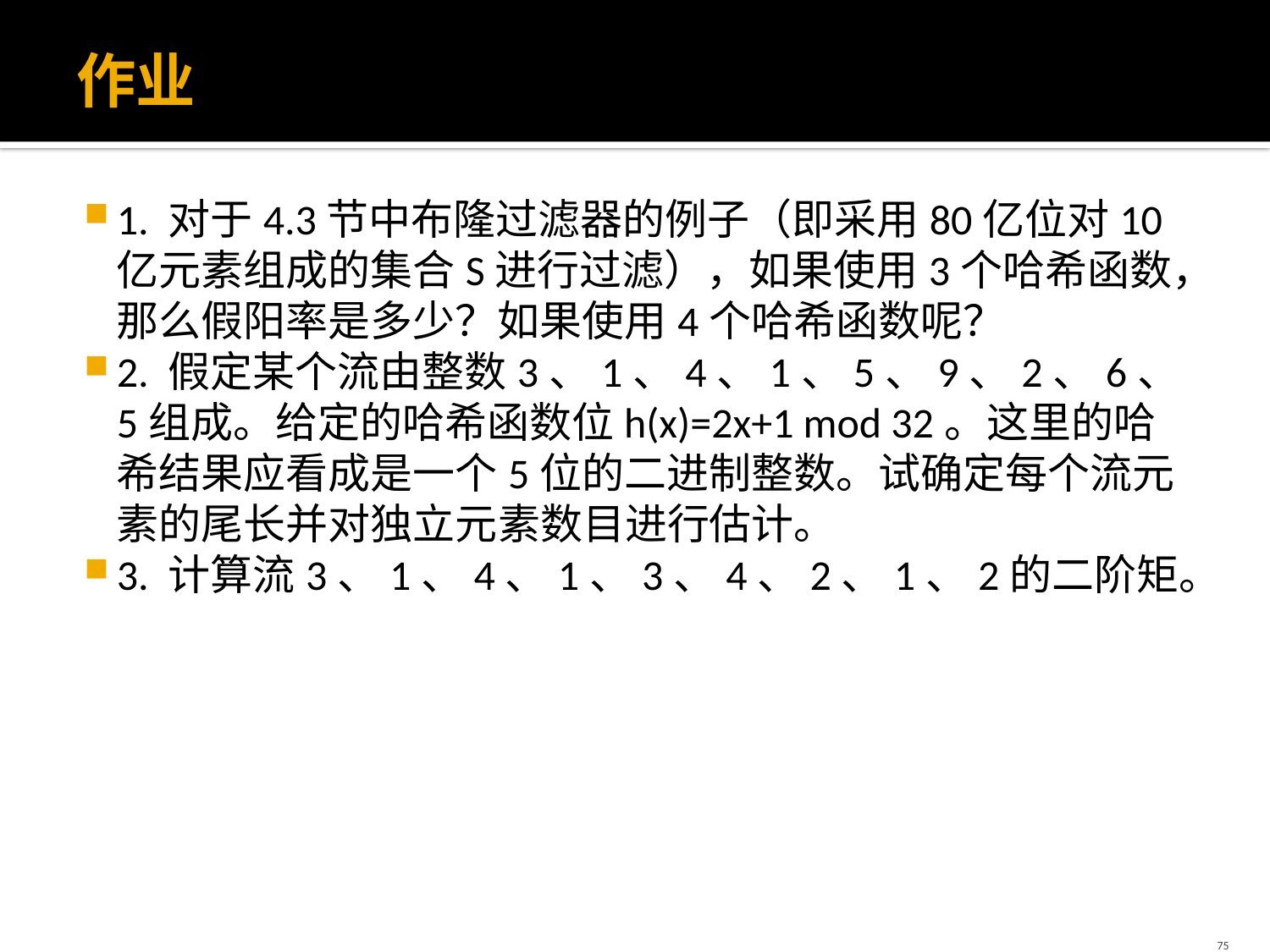

# 作业
1. 对于4.3节中布隆过滤器的例子（即采用80亿位对10亿元素组成的集合S进行过滤），如果使用3个哈希函数，那么假阳率是多少？如果使用4个哈希函数呢？
2. 假定某个流由整数3、1、4、1、5、9、2、6、5组成。给定的哈希函数位h(x)=2x+1 mod 32。这里的哈希结果应看成是一个5位的二进制整数。试确定每个流元素的尾长并对独立元素数目进行估计。
3. 计算流3、1、4、1、3、4、2、1、2的二阶矩。
75